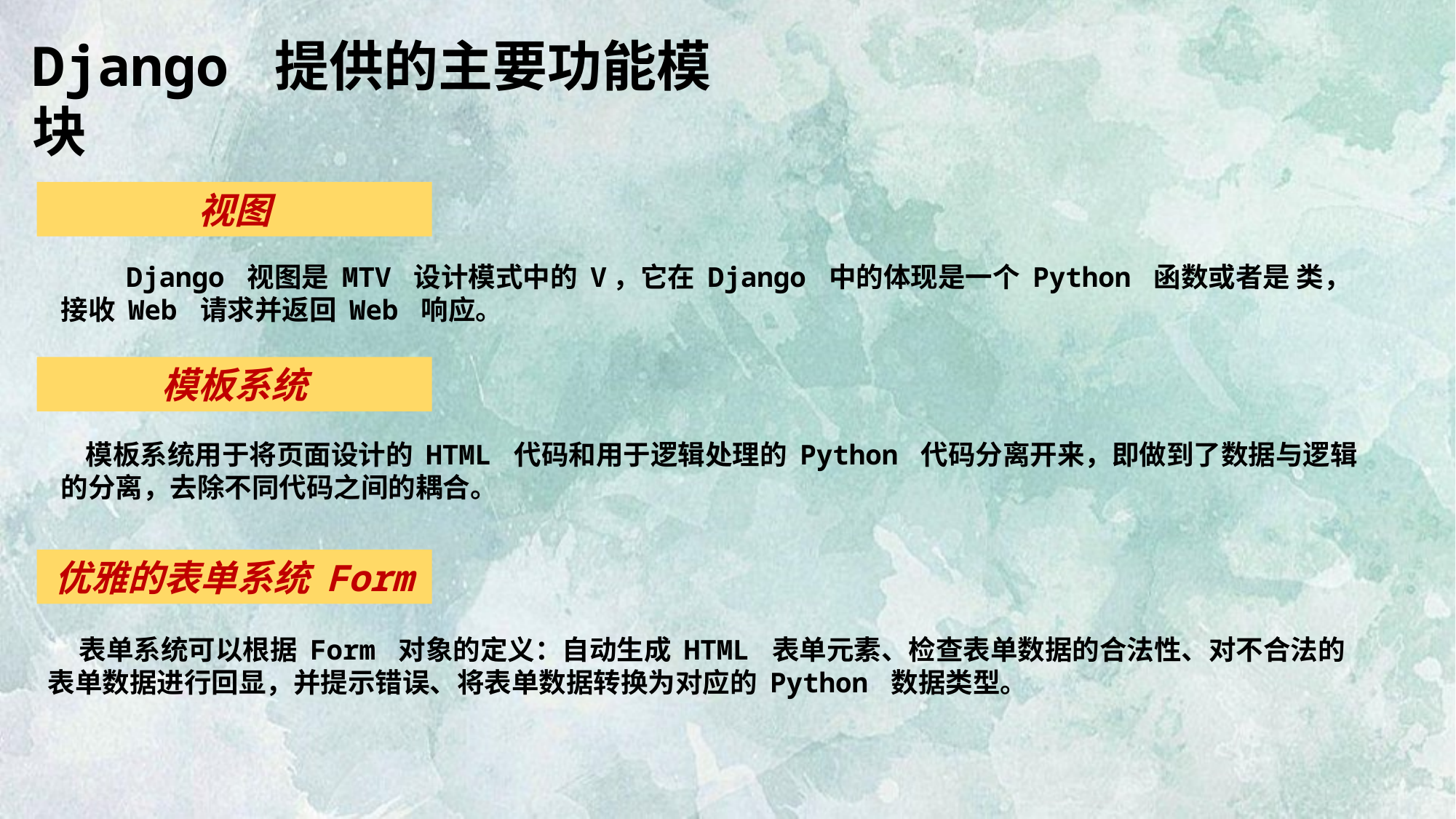

Django 提供的主要功能模块
视图
    Django 视图是 MTV 设计模式中的 V，它在 Django 中的体现是一个 Python 函数或者是 类，接收 Web 请求并返回 Web 响应。
模板系统
   模板系统用于将页面设计的 HTML 代码和用于逻辑处理的 Python 代码分离开来，即做到了数据与逻辑的分离，去除不同代码之间的耦合。
优雅的表单系统 Form
    表单系统可以根据 Form 对象的定义：自动生成 HTML 表单元素、检查表单数据的合法性、对不合法的表单数据进行回显，并提示错误、将表单数据转换为对应的 Python 数据类型。